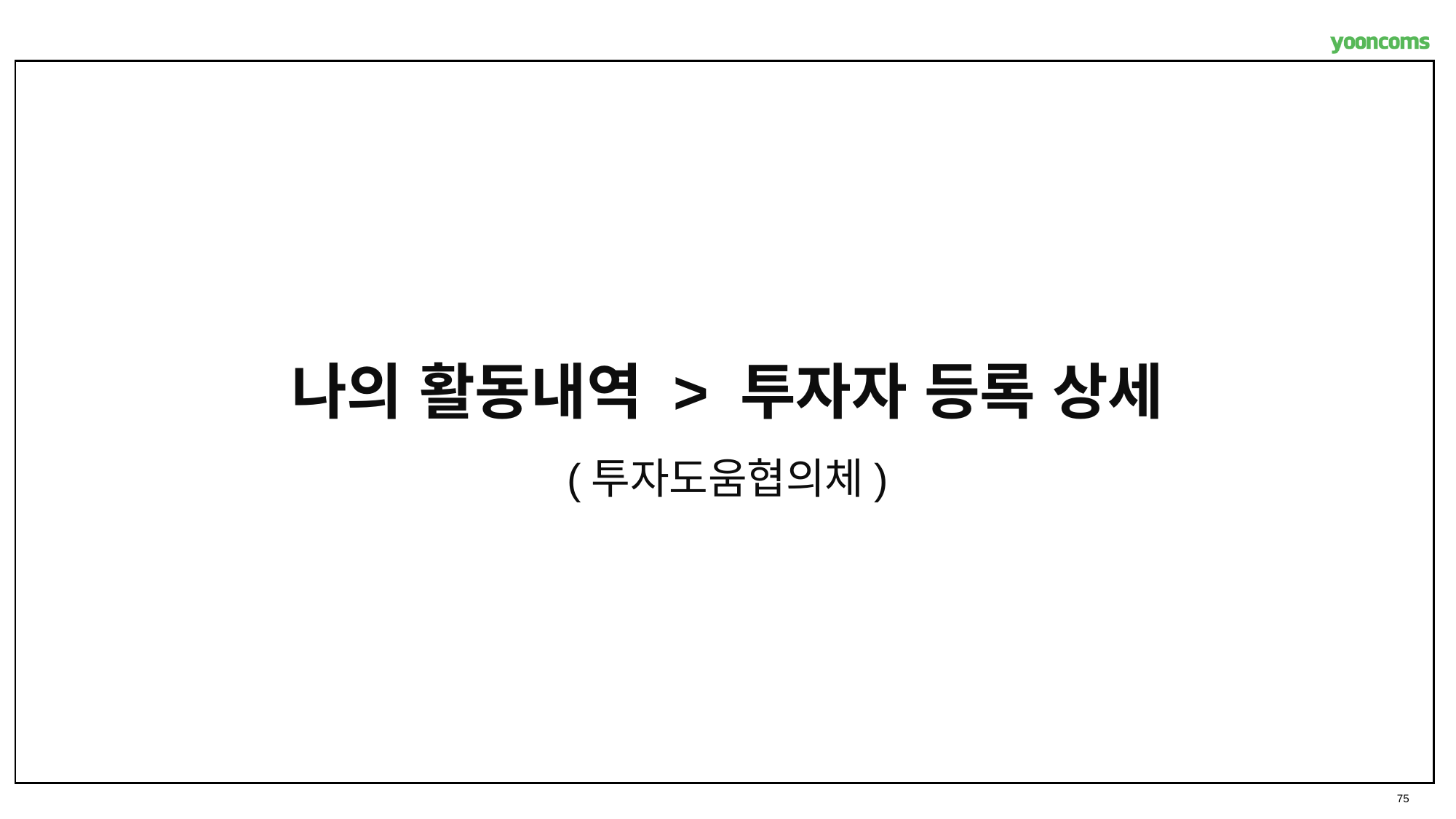

나의 활동내역 > 투자자 등록 상세
(투자도움협의체)